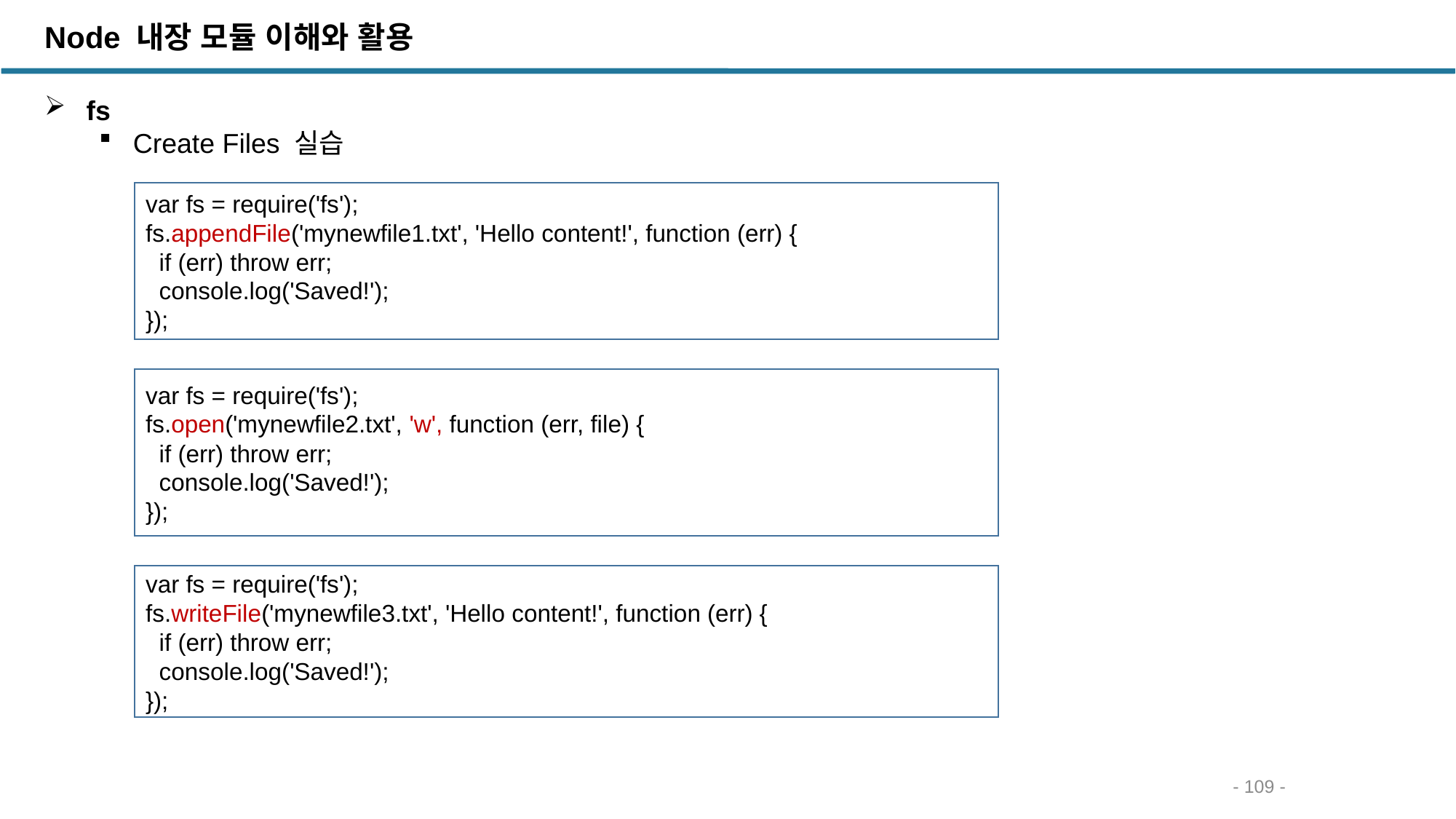

Node 내장 모듈 이해와 활용
 fs
Create Files 실습

var fs = require('fs');
fs.appendFile('mynewfile1.txt', 'Hello content!', function (err) {
  if (err) throw err;
  console.log('Saved!');
});
var fs = require('fs');
fs.open('mynewfile2.txt', 'w', function (err, file) {
  if (err) throw err;
  console.log('Saved!');
});
var fs = require('fs');
fs.writeFile('mynewfile3.txt', 'Hello content!', function (err) {
  if (err) throw err;
  console.log('Saved!');
});
- 109 -